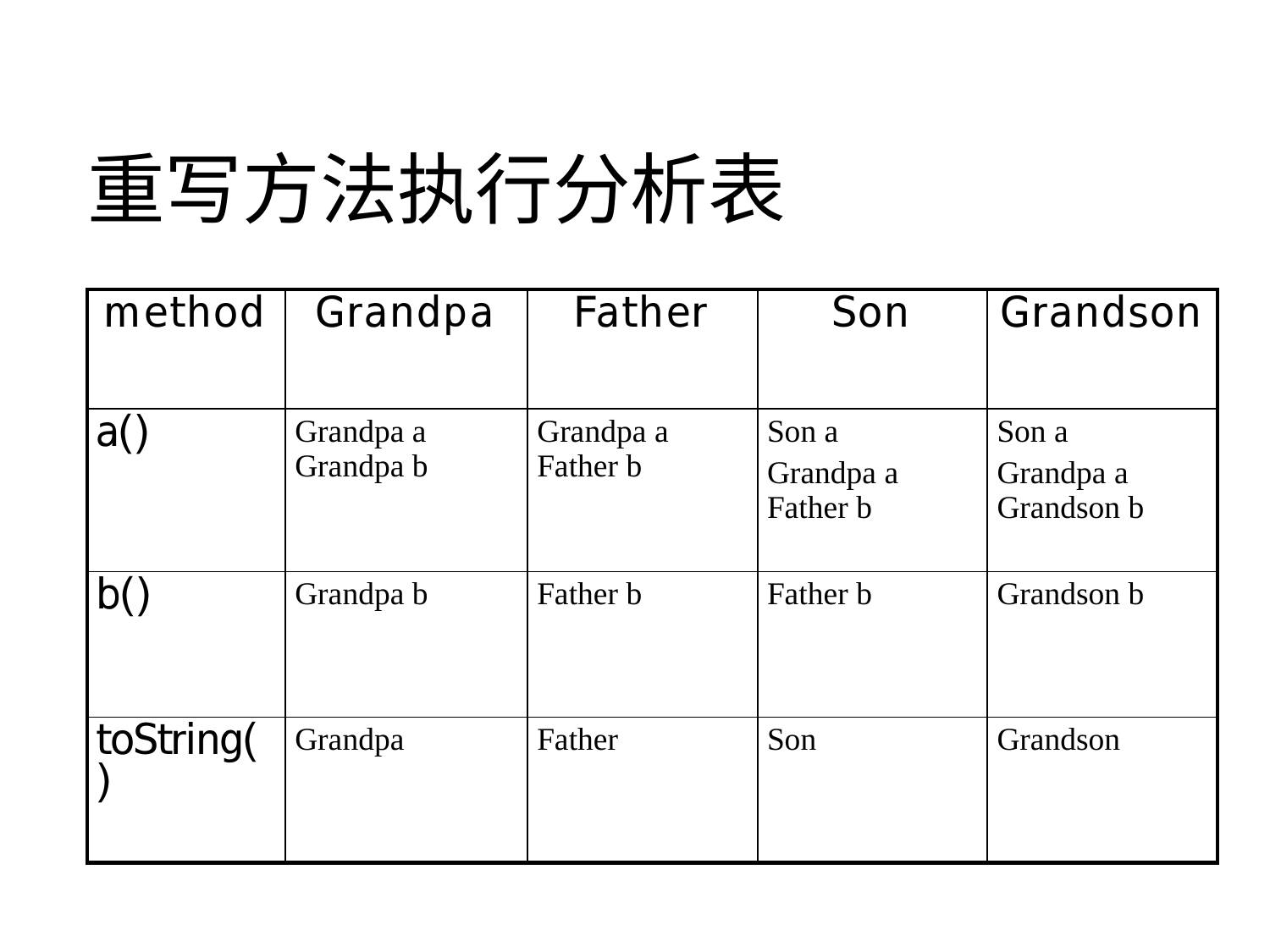

# 重写方法执行分析表
| method | Grandpa | Father | Son | Grandson |
| --- | --- | --- | --- | --- |
| a() | Grandpa a Grandpa b | Grandpa a Father b | Son a Grandpa a Father b | Son a Grandpa a Grandson b |
| b() | Grandpa b | Father b | Father b | Grandson b |
| toString() | Grandpa | Father | Son | Grandson |